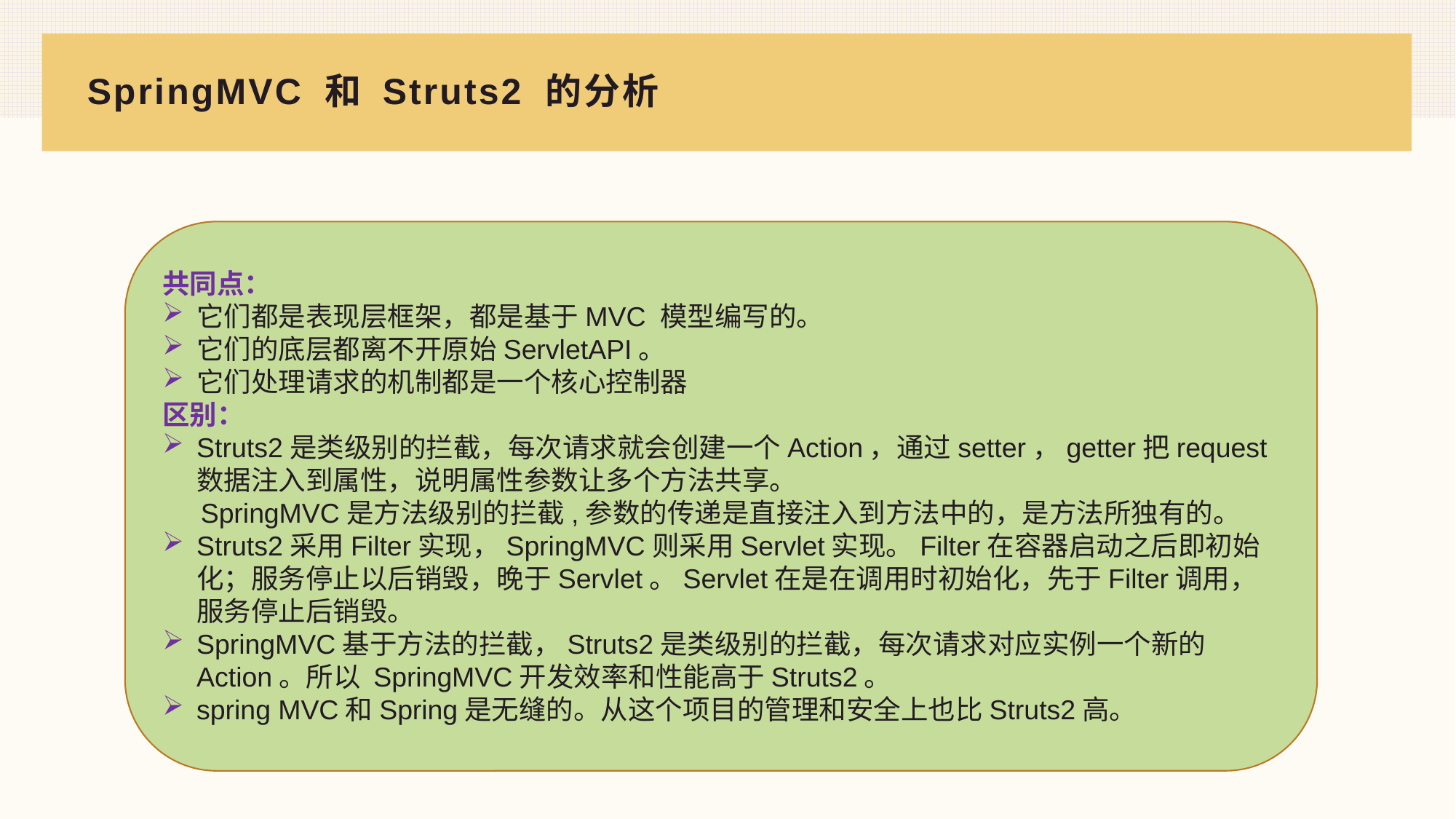

# SpringMVC 和 Struts2 的分析
共同点：
它们都是表现层框架，都是基于MVC 模型编写的。
它们的底层都离不开原始ServletAPI。
它们处理请求的机制都是一个核心控制器
区别：
Struts2是类级别的拦截，每次请求就会创建一个Action，通过setter，getter把request数据注入到属性，说明属性参数让多个方法共享。
     SpringMVC是方法级别的拦截,参数的传递是直接注入到方法中的，是方法所独有的。
Struts2采用Filter实现，SpringMVC则采用Servlet实现。Filter在容器启动之后即初始化；服务停止以后销毁，晚于Servlet。Servlet在是在调用时初始化，先于Filter调用，服务停止后销毁。
SpringMVC基于方法的拦截，Struts2是类级别的拦截，每次请求对应实例一个新的Action。所以 SpringMVC开发效率和性能高于Struts2。
spring MVC和Spring是无缝的。从这个项目的管理和安全上也比Struts2高。